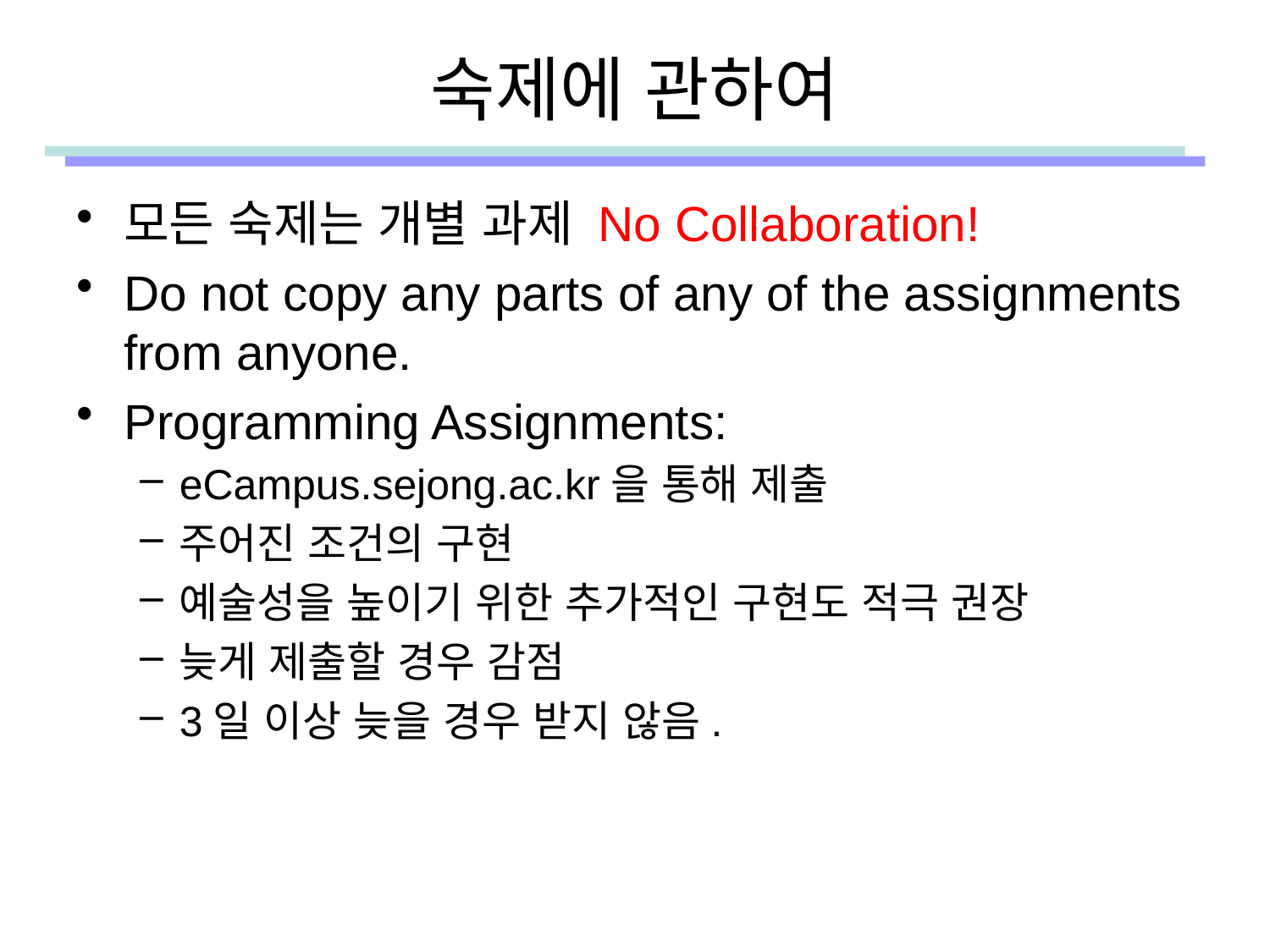

# 숙제에 관하여
모든 숙제는 개별 과제 No Collaboration!
Do not copy any parts of any of the assignments from anyone.
Programming Assignments:
eCampus.sejong.ac.kr을 통해 제출
주어진 조건의 구현
예술성을 높이기 위한 추가적인 구현도 적극 권장
늦게 제출할 경우 감점
3일 이상 늦을 경우 받지 않음.